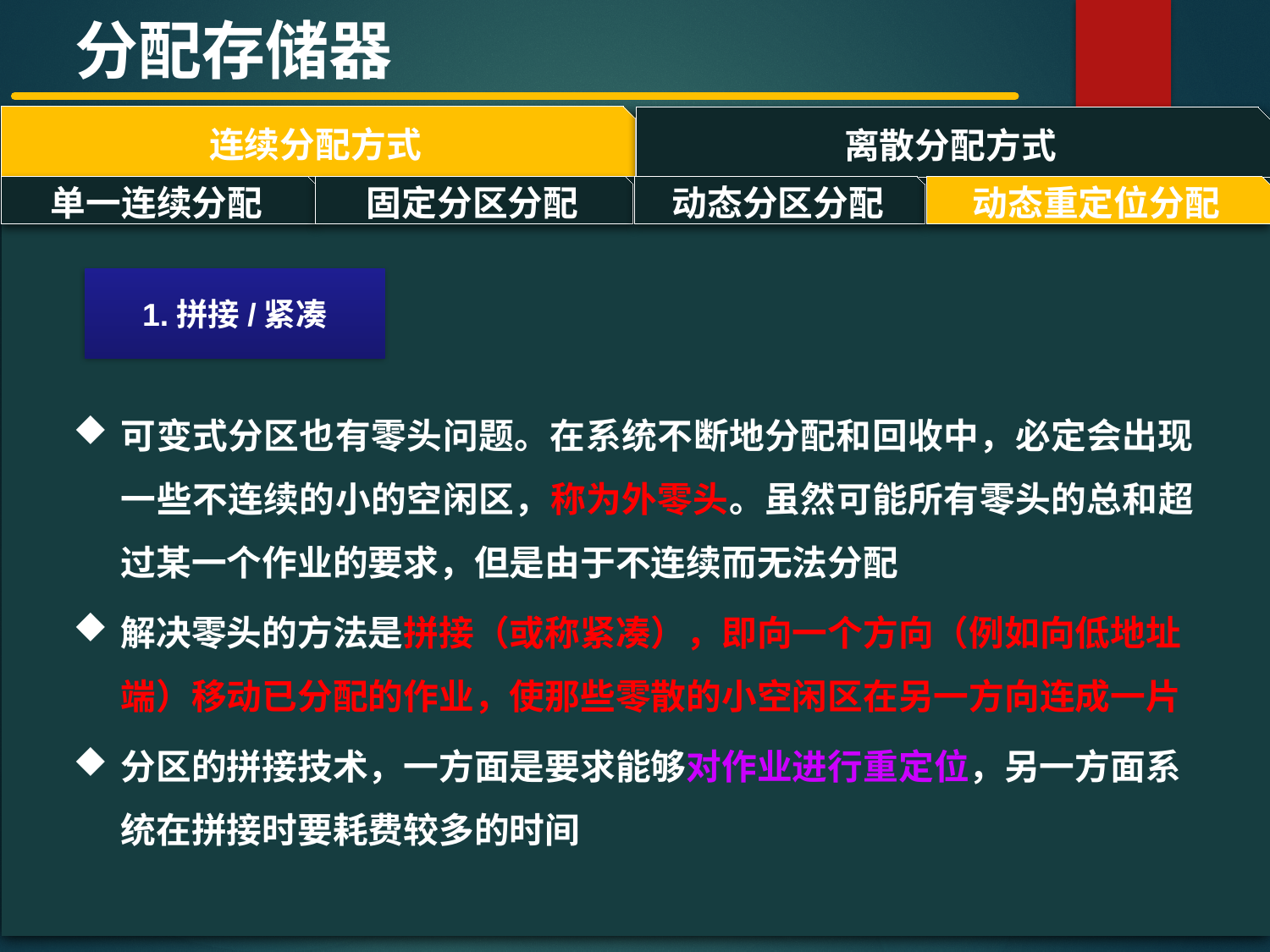

分配存储器
连续分配方式
离散分配方式
#
单一连续分配
固定分区分配
动态分区分配
动态重定位分配
1.拼接/紧凑
可变式分区也有零头问题。在系统不断地分配和回收中，必定会出现一些不连续的小的空闲区，称为外零头。虽然可能所有零头的总和超过某一个作业的要求，但是由于不连续而无法分配
解决零头的方法是拼接（或称紧凑），即向一个方向（例如向低地址端）移动已分配的作业，使那些零散的小空闲区在另一方向连成一片
分区的拼接技术，一方面是要求能够对作业进行重定位，另一方面系统在拼接时要耗费较多的时间